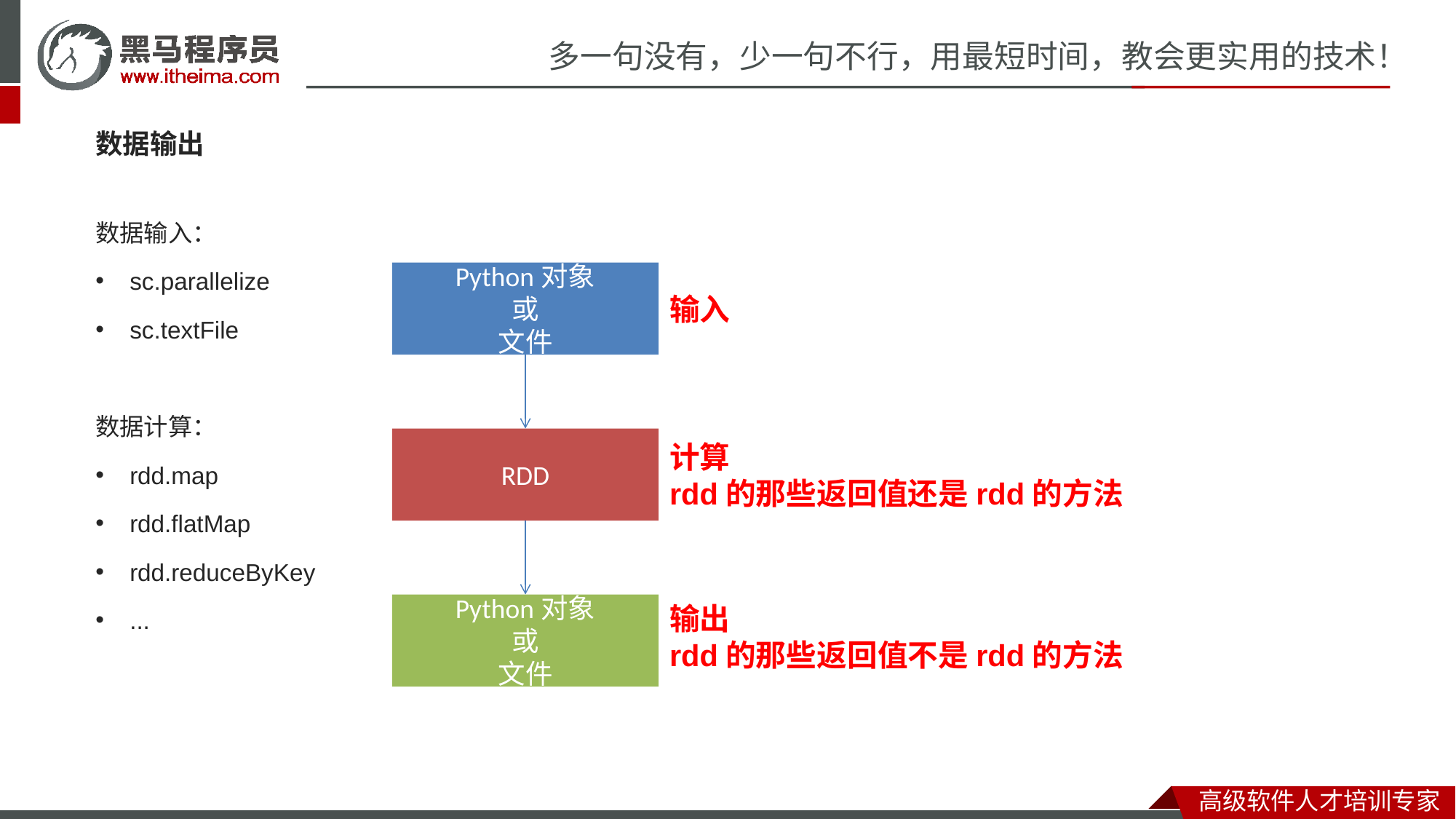

数据输出
数据输入：
sc.parallelize
sc.textFile

数据计算：
rdd.map
rdd.flatMap
rdd.reduceByKey
...
Python对象
或
文件
输入
RDD
计算
rdd的那些返回值还是rdd的方法
Python对象
或
文件
输出
rdd的那些返回值不是rdd的方法